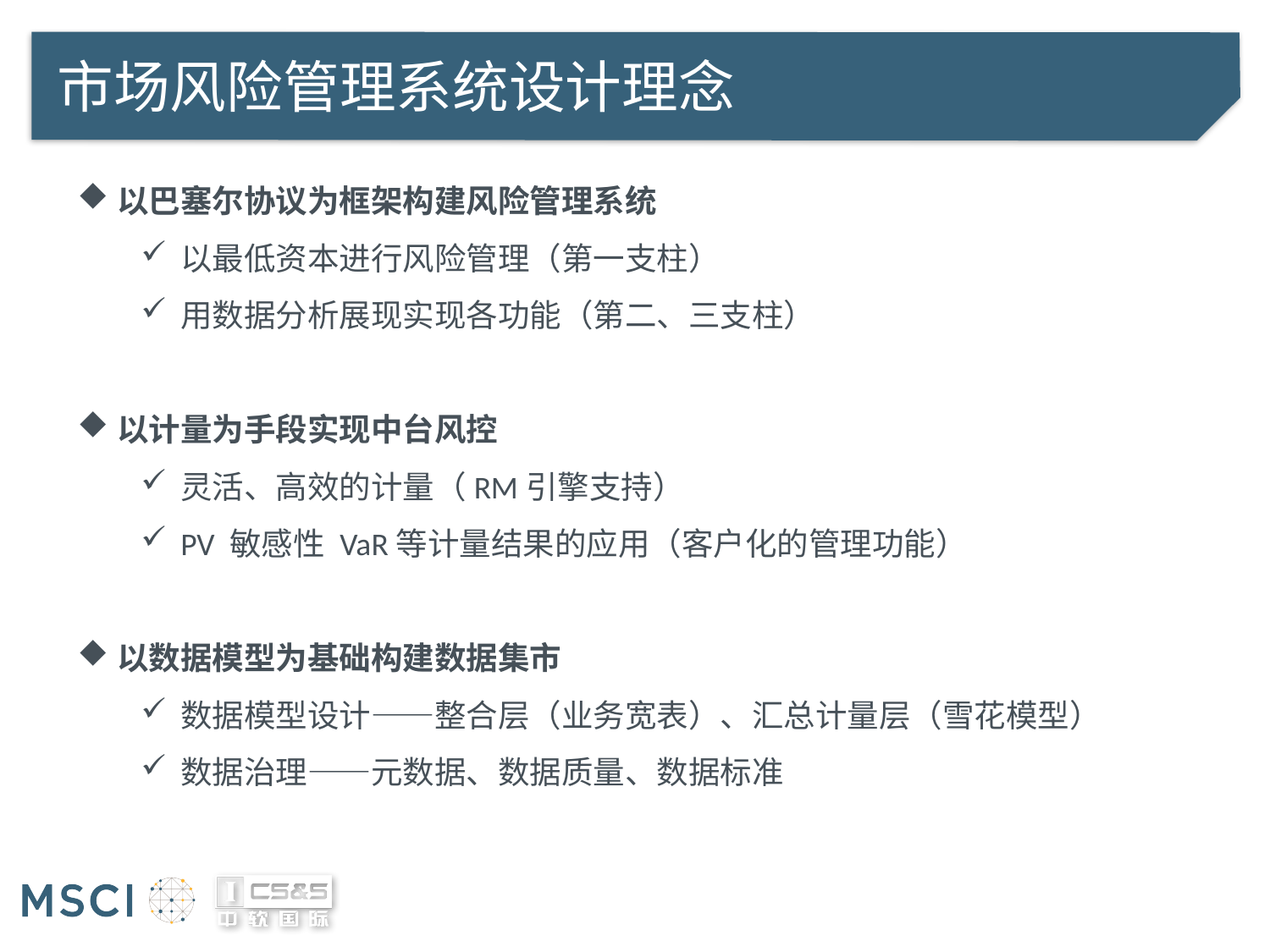

# 市场风险管理系统设计理念
以巴塞尔协议为框架构建风险管理系统
以最低资本进行风险管理（第一支柱）
用数据分析展现实现各功能（第二、三支柱）

以计量为手段实现中台风控
灵活、高效的计量（RM引擎支持）
PV 敏感性 VaR等计量结果的应用（客户化的管理功能）

以数据模型为基础构建数据集市
数据模型设计——整合层（业务宽表）、汇总计量层（雪花模型）
数据治理——元数据、数据质量、数据标准